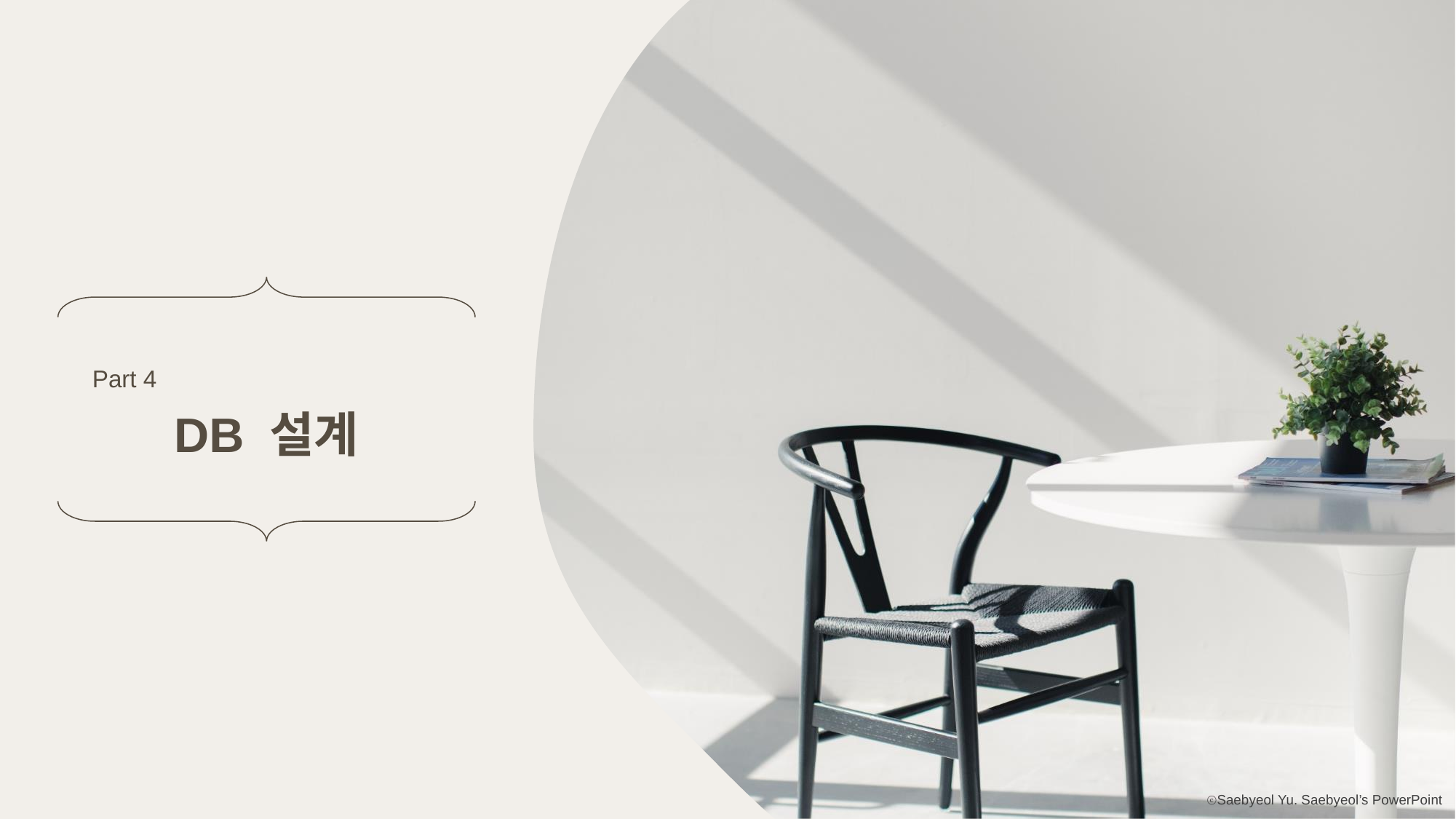

Part 4
DB 설계
ⓒSaebyeol Yu. Saebyeol’s PowerPoint